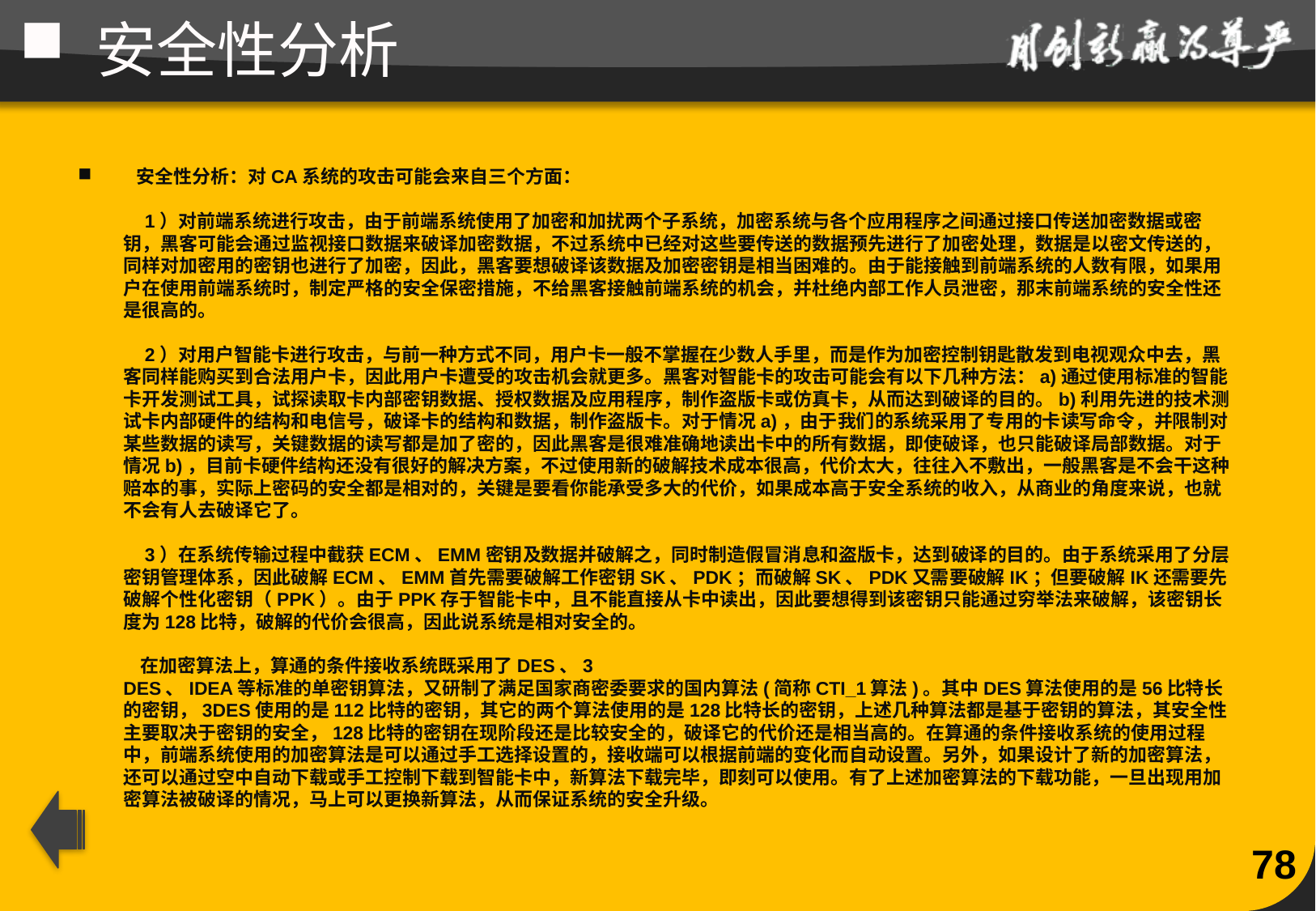

# 安全性分析
  安全性分析：对CA系统的攻击可能会来自三个方面：
    1）对前端系统进行攻击，由于前端系统使用了加密和加扰两个子系统，加密系统与各个应用程序之间通过接口传送加密数据或密钥，黑客可能会通过监视接口数据来破译加密数据，不过系统中已经对这些要传送的数据预先进行了加密处理，数据是以密文传送的，同样对加密用的密钥也进行了加密，因此，黑客要想破译该数据及加密密钥是相当困难的。由于能接触到前端系统的人数有限，如果用户在使用前端系统时，制定严格的安全保密措施，不给黑客接触前端系统的机会，并杜绝内部工作人员泄密，那末前端系统的安全性还是很高的。
    2）对用户智能卡进行攻击，与前一种方式不同，用户卡一般不掌握在少数人手里，而是作为加密控制钥匙散发到电视观众中去，黑客同样能购买到合法用户卡，因此用户卡遭受的攻击机会就更多。黑客对智能卡的攻击可能会有以下几种方法：a)通过使用标准的智能卡开发测试工具，试探读取卡内部密钥数据、授权数据及应用程序，制作盗版卡或仿真卡，从而达到破译的目的。b)利用先进的技术测试卡内部硬件的结构和电信号，破译卡的结构和数据，制作盗版卡。对于情况a)，由于我们的系统采用了专用的卡读写命令，并限制对某些数据的读写，关键数据的读写都是加了密的，因此黑客是很难准确地读出卡中的所有数据，即使破译，也只能破译局部数据。对于情况b)，目前卡硬件结构还没有很好的解决方案，不过使用新的破解技术成本很高，代价太大，往往入不敷出，一般黑客是不会干这种赔本的事，实际上密码的安全都是相对的，关键是要看你能承受多大的代价，如果成本高于安全系统的收入，从商业的角度来说，也就不会有人去破译它了。
    3）在系统传输过程中截获ECM、EMM密钥及数据并破解之，同时制造假冒消息和盗版卡，达到破译的目的。由于系统采用了分层密钥管理体系，因此破解ECM、EMM首先需要破解工作密钥SK、PDK；而破解SK、PDK又需要破解IK；但要破解IK还需要先破解个性化密钥（PPK）。由于PPK存于智能卡中，且不能直接从卡中读出，因此要想得到该密钥只能通过穷举法来破解，该密钥长度为128比特，破解的代价会很高，因此说系统是相对安全的。
    在加密算法上，算通的条件接收系统既采用了DES、3 
DES、IDEA等标准的单密钥算法，又研制了满足国家商密委要求的国内算法(简称CTI_1算法)。其中DES算法使用的是56比特长的密钥，3DES使用的是112比特的密钥，其它的两个算法使用的是128比特长的密钥，上述几种算法都是基于密钥的算法，其安全性主要取决于密钥的安全，128比特的密钥在现阶段还是比较安全的，破译它的代价还是相当高的。在算通的条件接收系统的使用过程中，前端系统使用的加密算法是可以通过手工选择设置的，接收端可以根据前端的变化而自动设置。另外，如果设计了新的加密算法，还可以通过空中自动下载或手工控制下载到智能卡中，新算法下载完毕，即刻可以使用。有了上述加密算法的下载功能，一旦出现用加密算法被破译的情况，马上可以更换新算法，从而保证系统的安全升级。

78